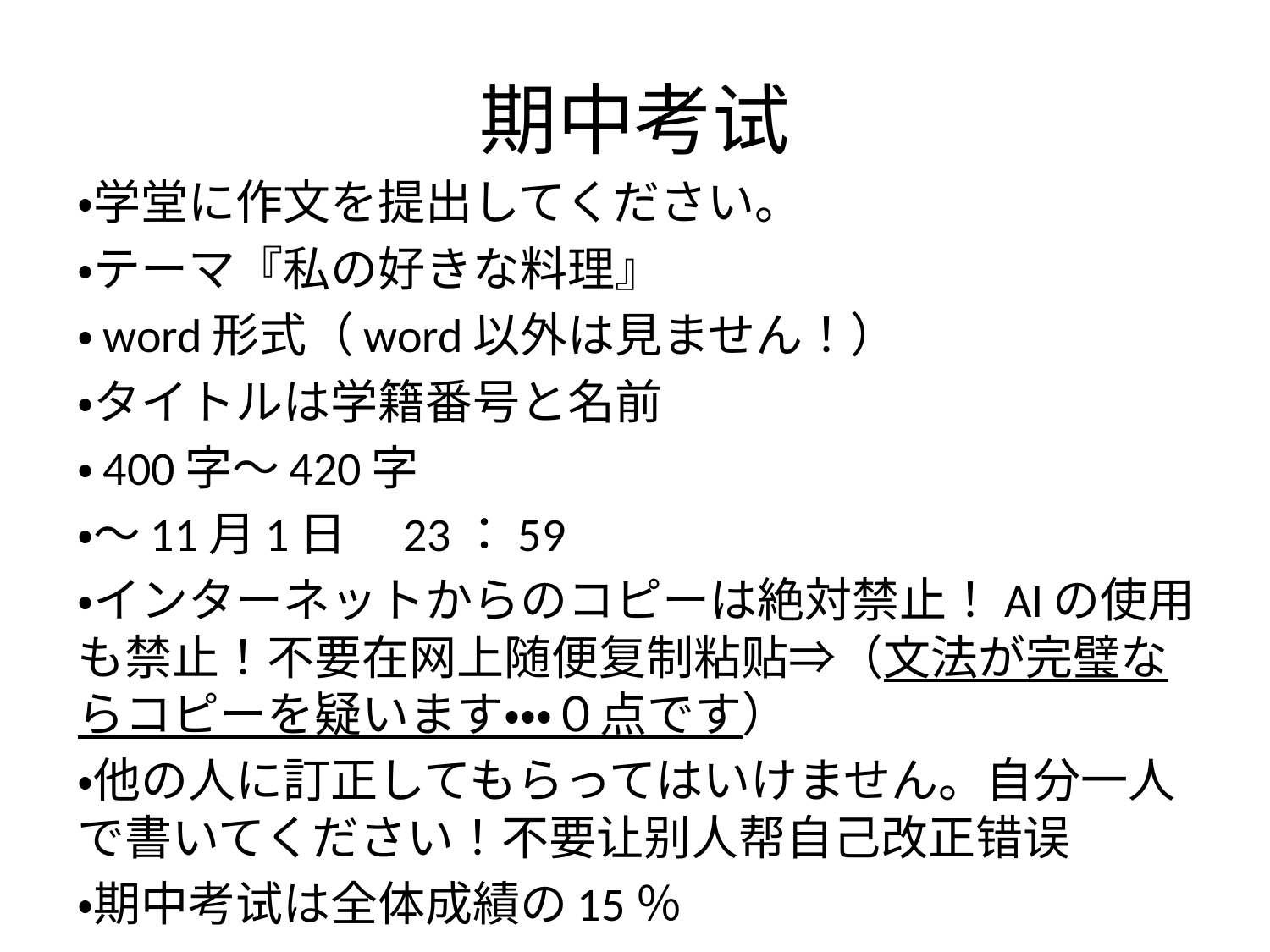

# 期中考试
・学堂に作文を提出してください。
・テーマ『私の好きな料理』
・word形式（word以外は見ません！）
・タイトルは学籍番号と名前
・400字～420字
・～11月1日　23：59
・インターネットからのコピーは絶対禁止！AIの使用も禁止！不要在网上随便复制粘贴⇒（文法が完璧ならコピーを疑います・・・０点です）
・他の人に訂正してもらってはいけません。自分一人で書いてください！不要让别人帮自己改正错误
・期中考试は全体成績の15％